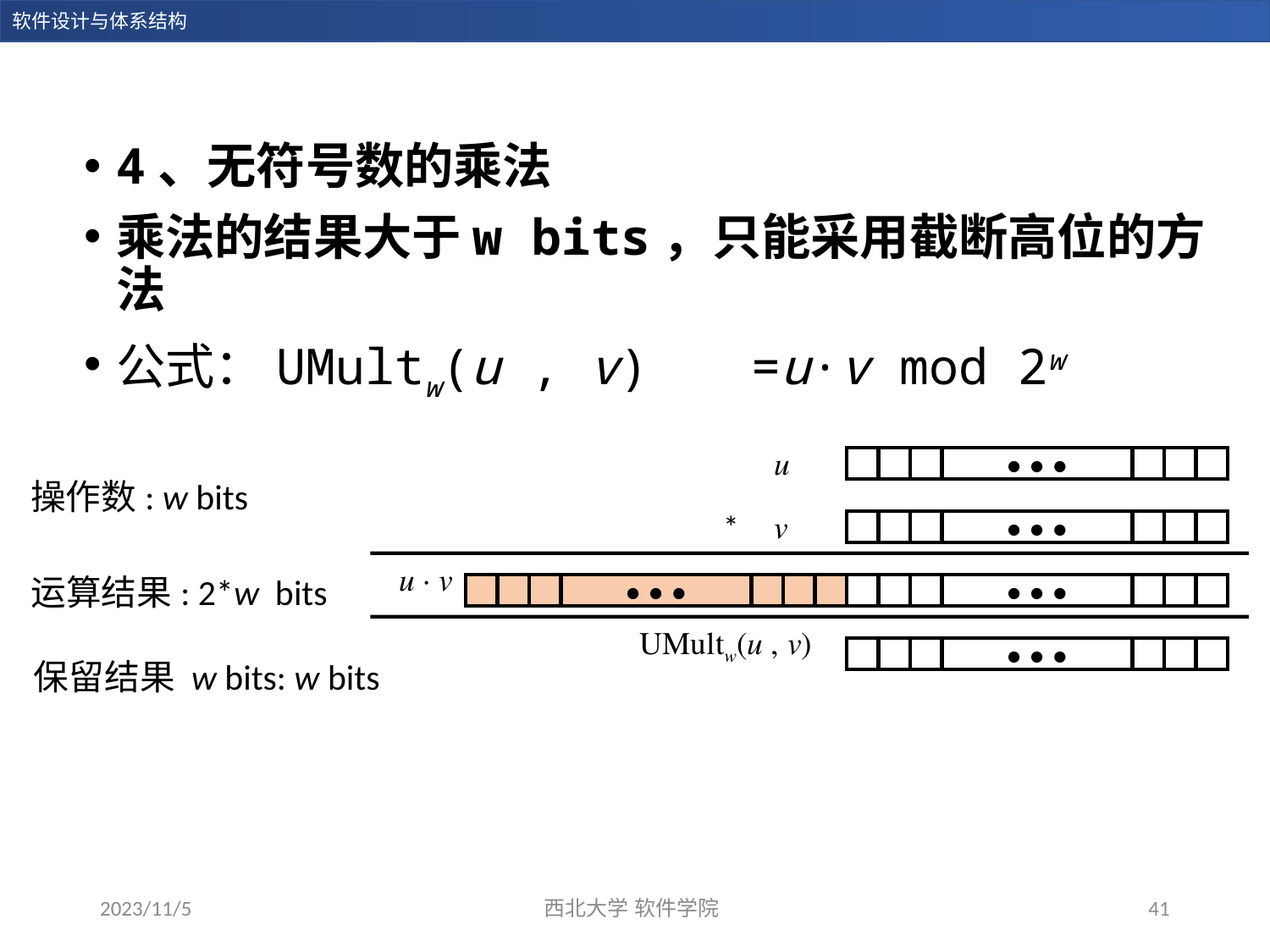

4、无符号数的乘法
乘法的结果大于w bits，只能采用截断高位的方法
公式：UMultw(u , v)	=u·v mod 2w

u

• • •

操作数: w bits
*
v

• • •

u · v
运算结果: 2*w  bits

• • •

• • •

UMultw(u , v)

• • •

保留结果 w bits: w bits
2023/11/5
西北大学 软件学院
41